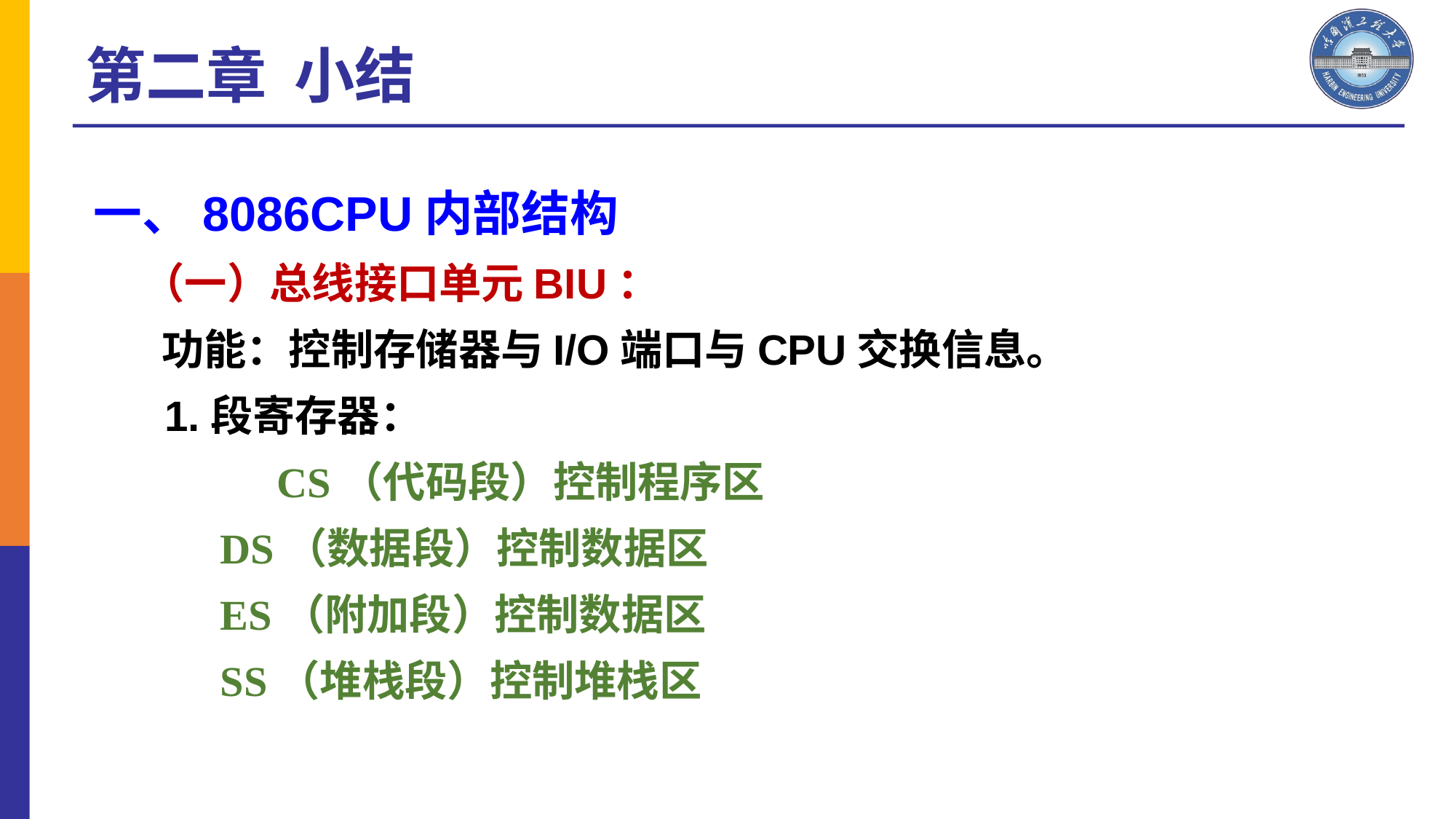

第二章  小结
一、8086CPU内部结构
    （一）总线接口单元BIU：
      功能：控制存储器与I/O端口与CPU交换信息。
      1.段寄存器：
	       CS（代码段）控制程序区
            DS（数据段）控制数据区
            ES（附加段）控制数据区
            SS（堆栈段）控制堆栈区